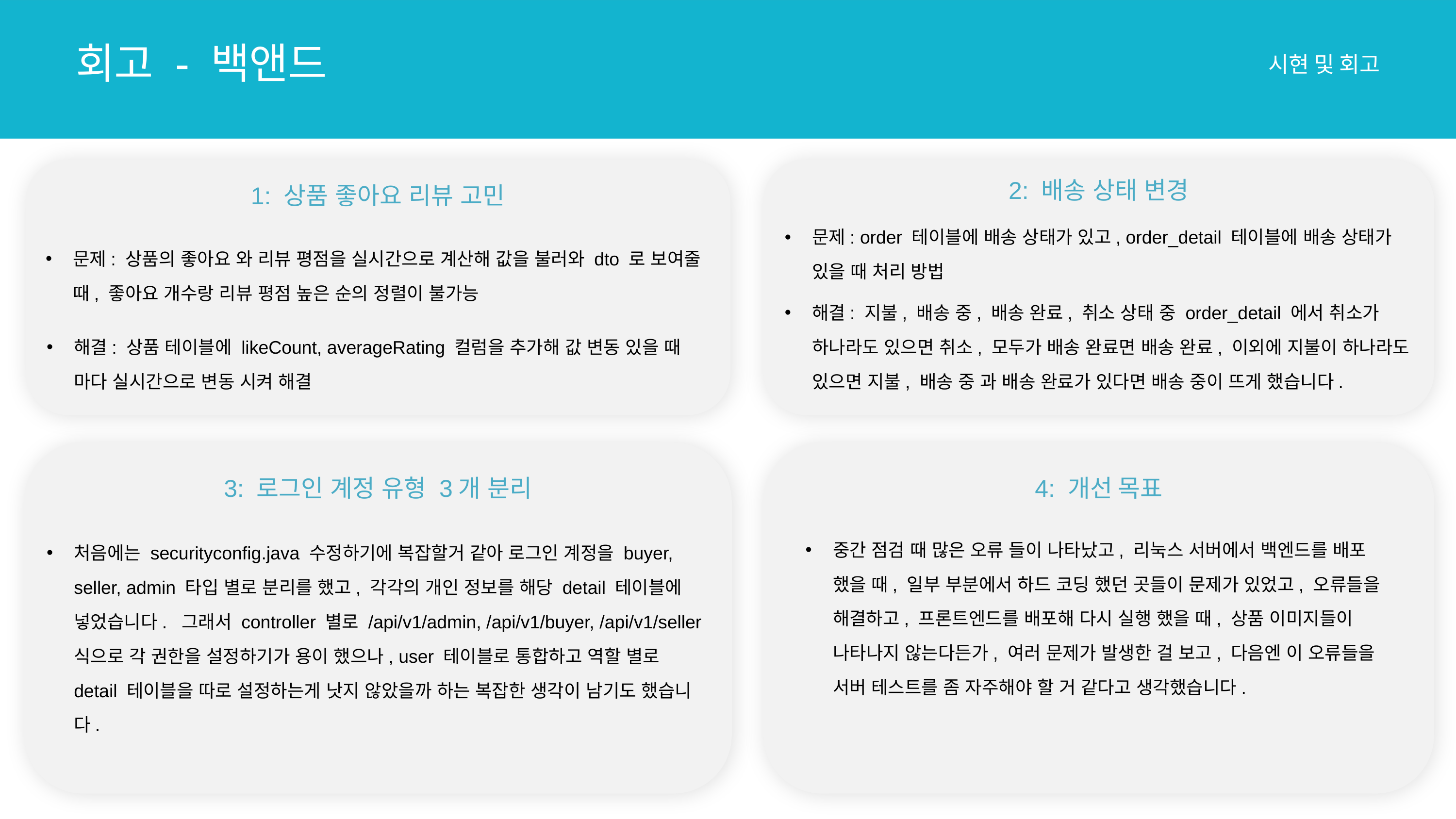

회고 - 백앤드
시현 및 회고

2: 배송 상태 변경
1: 상품 좋아요 리뷰 고민
문제: order 테이블에 배송 상태가 있고, order_detail 테이블에 배송 상태가 있을 때 처리 방법
문제: 상품의 좋아요 와 리뷰 평점을 실시간으로 계산해 값을 불러와 dto 로 보여줄 때, 좋아요 개수랑 리뷰 평점 높은 순의 정렬이 불가능
해결: 지불, 배송 중, 배송 완료, 취소 상태 중 order_detail 에서 취소가 하나라도 있으면 취소, 모두가 배송 완료면 배송 완료, 이외에 지불이 하나라도 있으면 지불, 배송 중 과 배송 완료가 있다면 배송 중이 뜨게 했습니다.

해결: 상품 테이블에 likeCount, averageRating 컬럼을 추가해 값 변동 있을 때 마다 실시간으로 변동 시켜 해결

3: 로그인 계정 유형 3개 분리
4: 개선 목표
중간 점검 때 많은 오류 들이 나타났고, 리눅스 서버에서 백엔드를 배포 했을 때, 일부 부분에서 하드 코딩 했던 곳들이 문제가 있었고, 오류들을 해결하고, 프론트엔드를 배포해 다시 실행 했을 때, 상품 이미지들이 나타나지 않는다든가, 여러 문제가 발생한 걸 보고, 다음엔 이 오류들을 서버 테스트를 좀 자주해야 할 거 같다고 생각했습니다.
처음에는 securityconfig.java 수정하기에 복잡할거 같아 로그인 계정을 buyer, seller, admin 타입 별로 분리를 했고, 각각의 개인 정보를 해당 detail 테이블에 넣었습니다.  그래서 controller 별로 /api/v1/admin, /api/v1/buyer, /api/v1/seller 식으로 각 권한을 설정하기가 용이 했으나, user 테이블로 통합하고 역할 별로 detail 테이블을 따로 설정하는게 낫지 않았을까 하는 복잡한 생각이 남기도 했습니다.